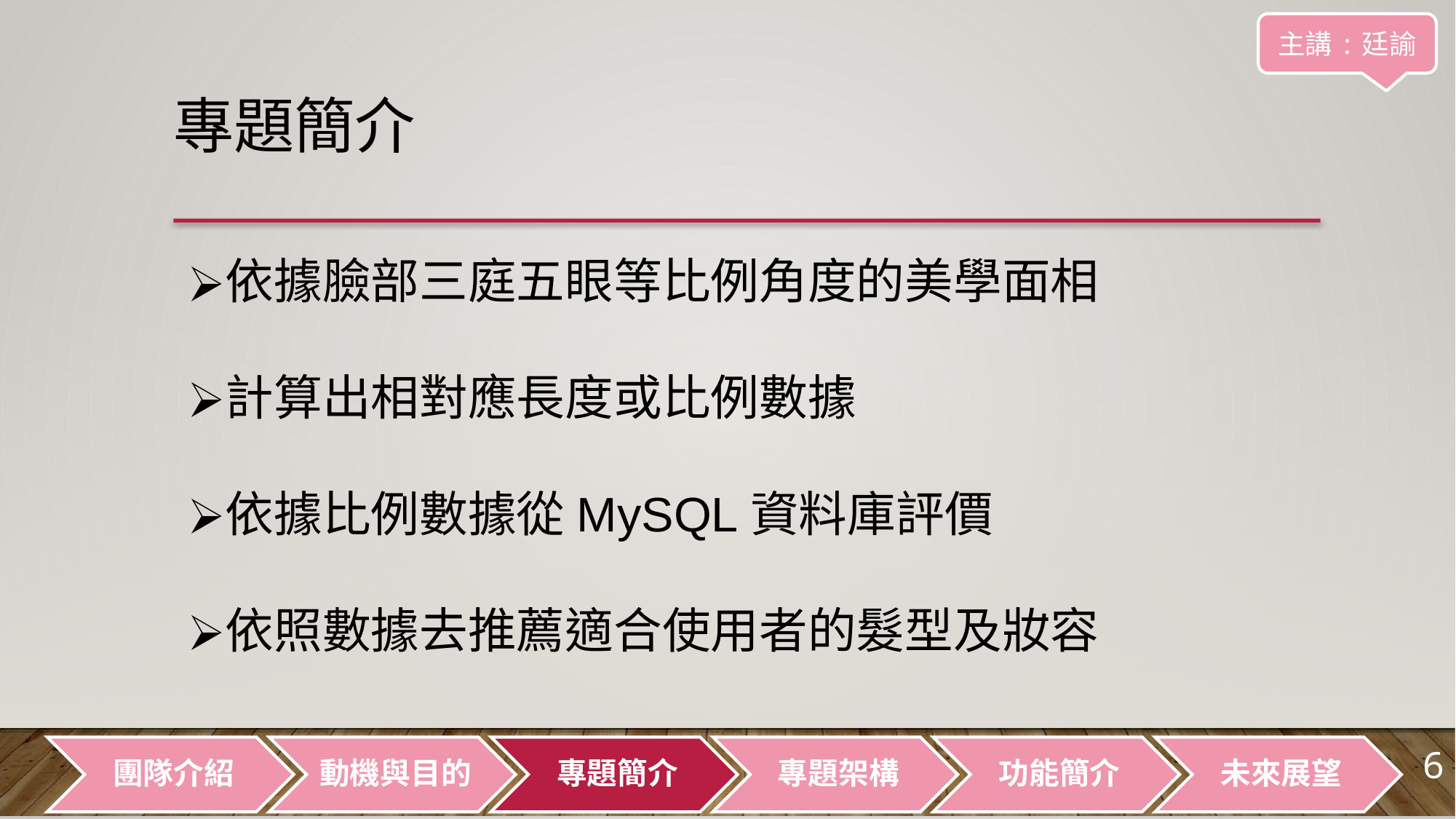

主講:廷諭
# 專題簡介
依據臉部三庭五眼等比例角度的美學面相

計算出相對應長度或比例數據

依據比例數據從MySQL資料庫評價

依照數據去推薦適合使用者的髮型及妝容
6

團隊介紹

動機與目的

專題簡介

專題架構

功能簡介

未來展望